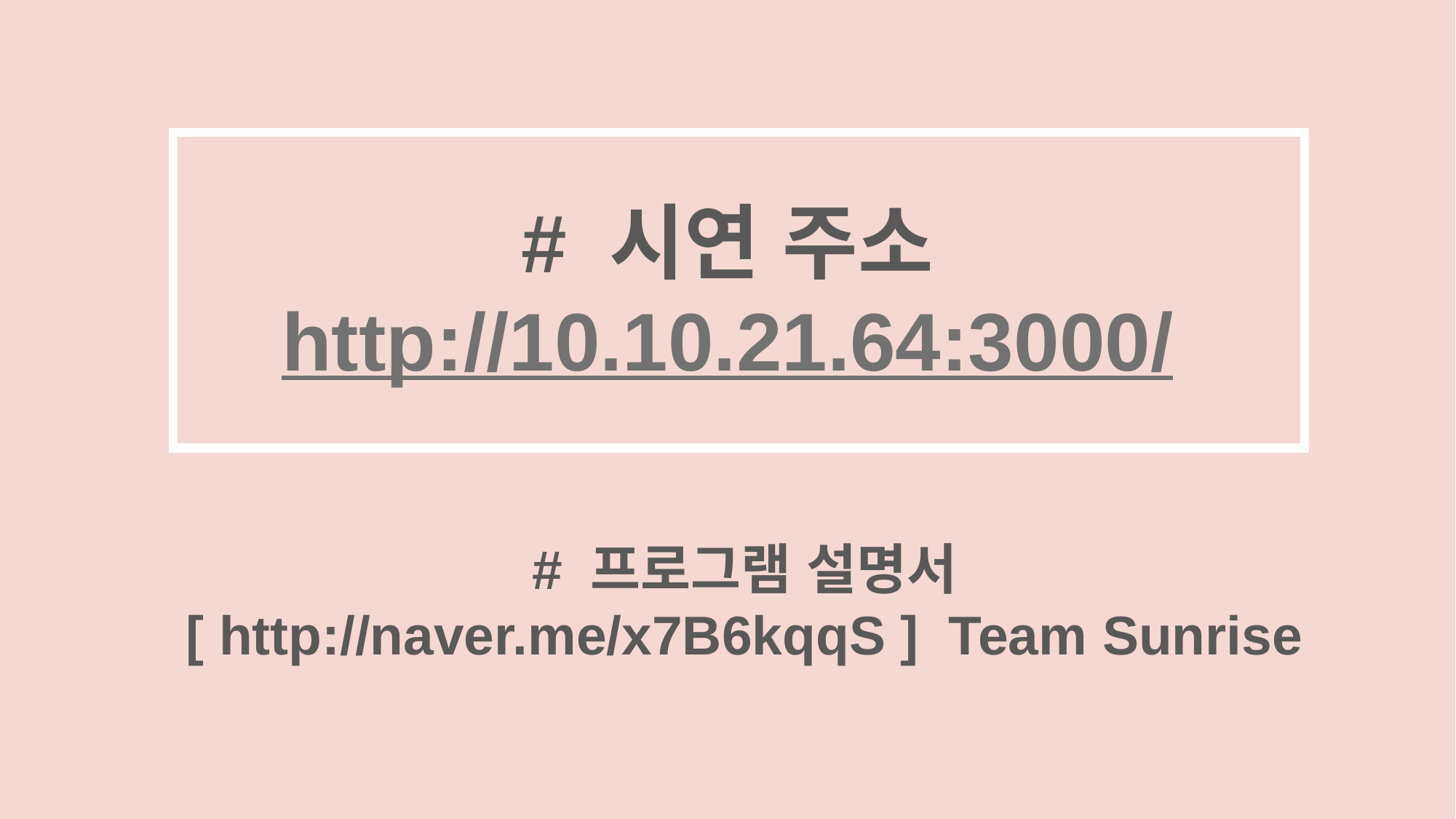

# 시연 주소
http://10.10.21.64:3000/
# 프로그램 설명서
[ http://naver.me/x7B6kqqS ]  Team Sunrise